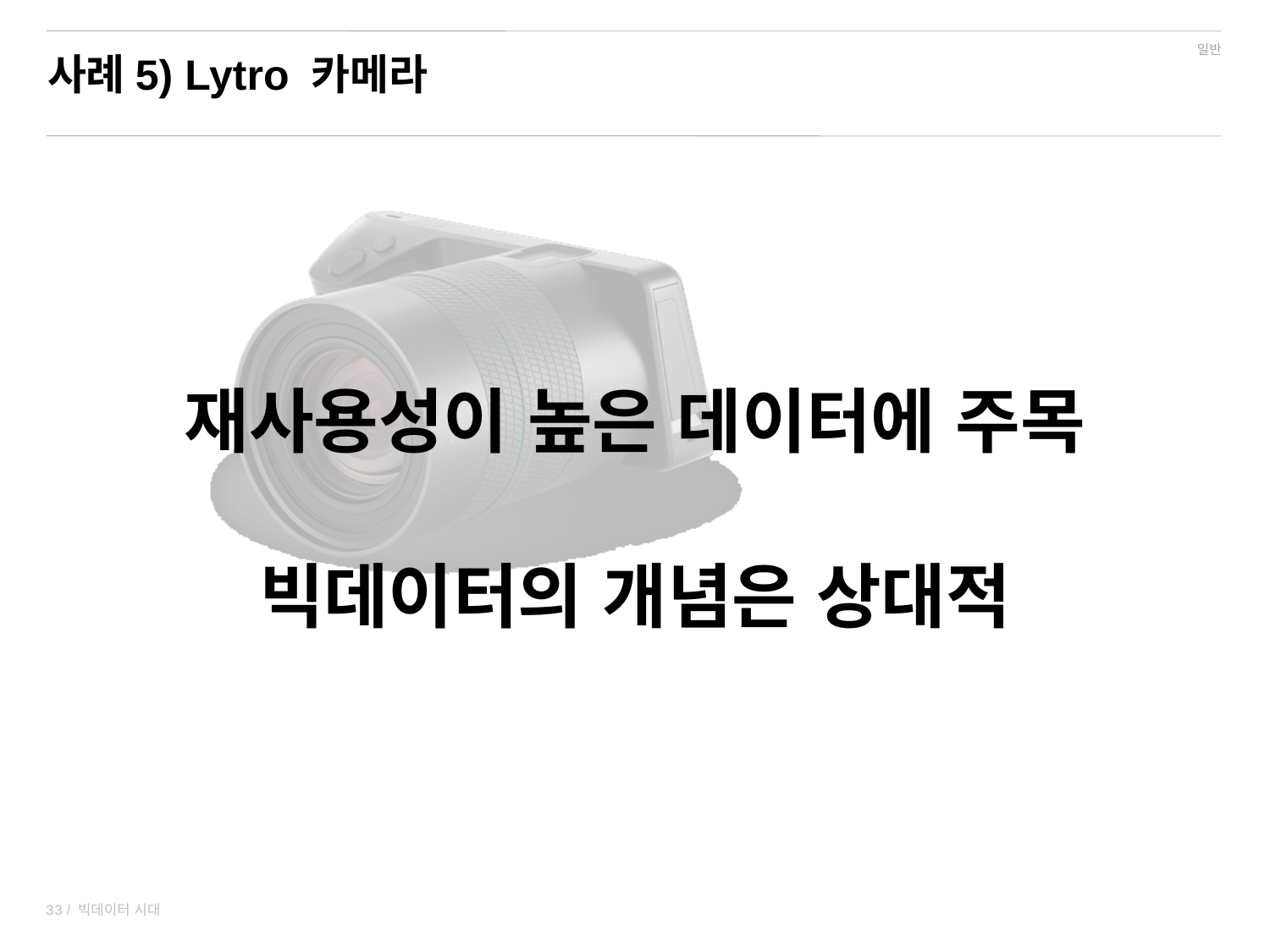

# 사례5) Lytro 카메라

재사용성이 높은 데이터에 주목
빅데이터의 개념은 상대적